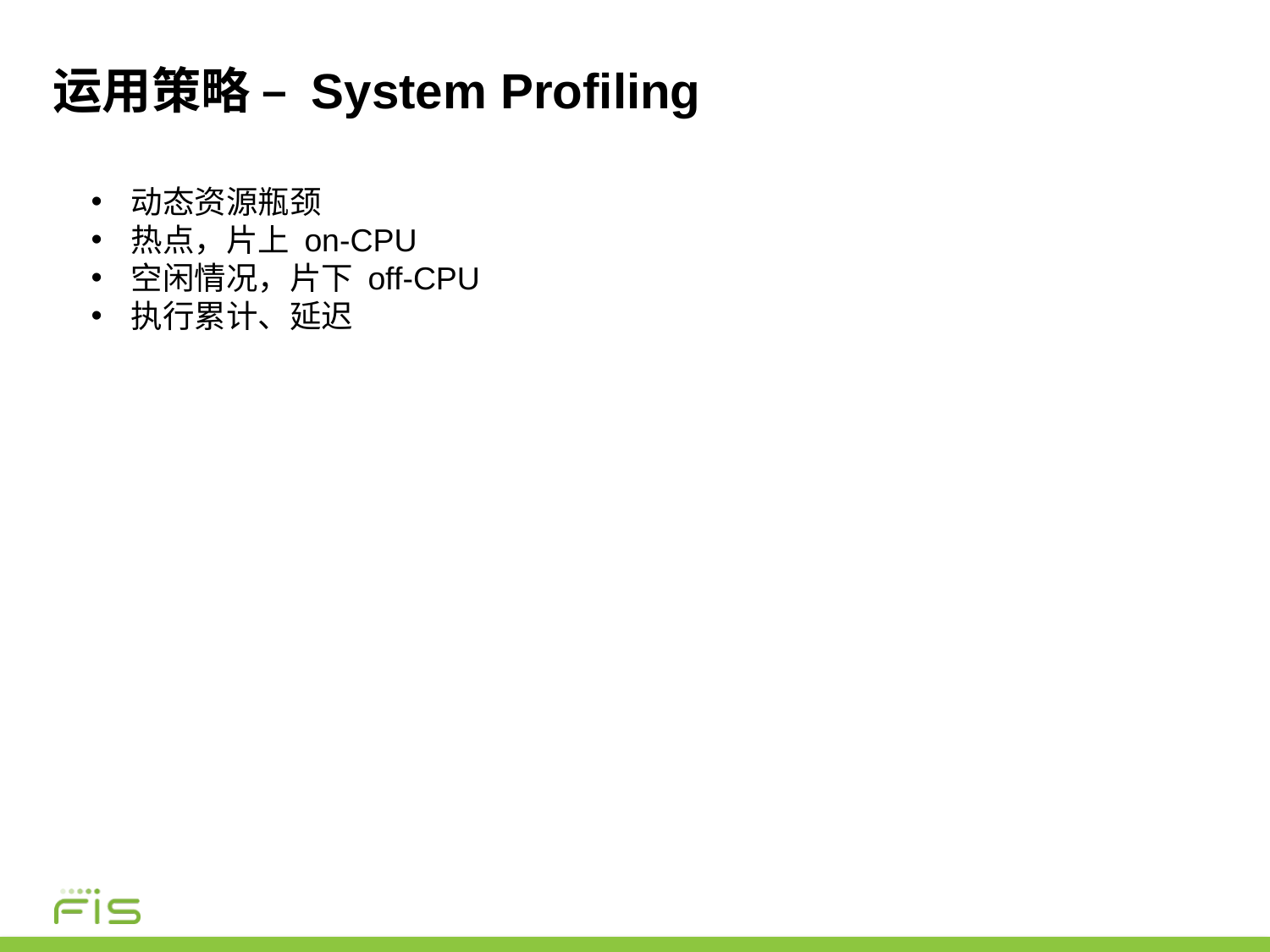

# 运用策略 – System Profiling
动态资源瓶颈
热点，片上 on-CPU
空闲情况，片下 off-CPU
执行累计、延迟